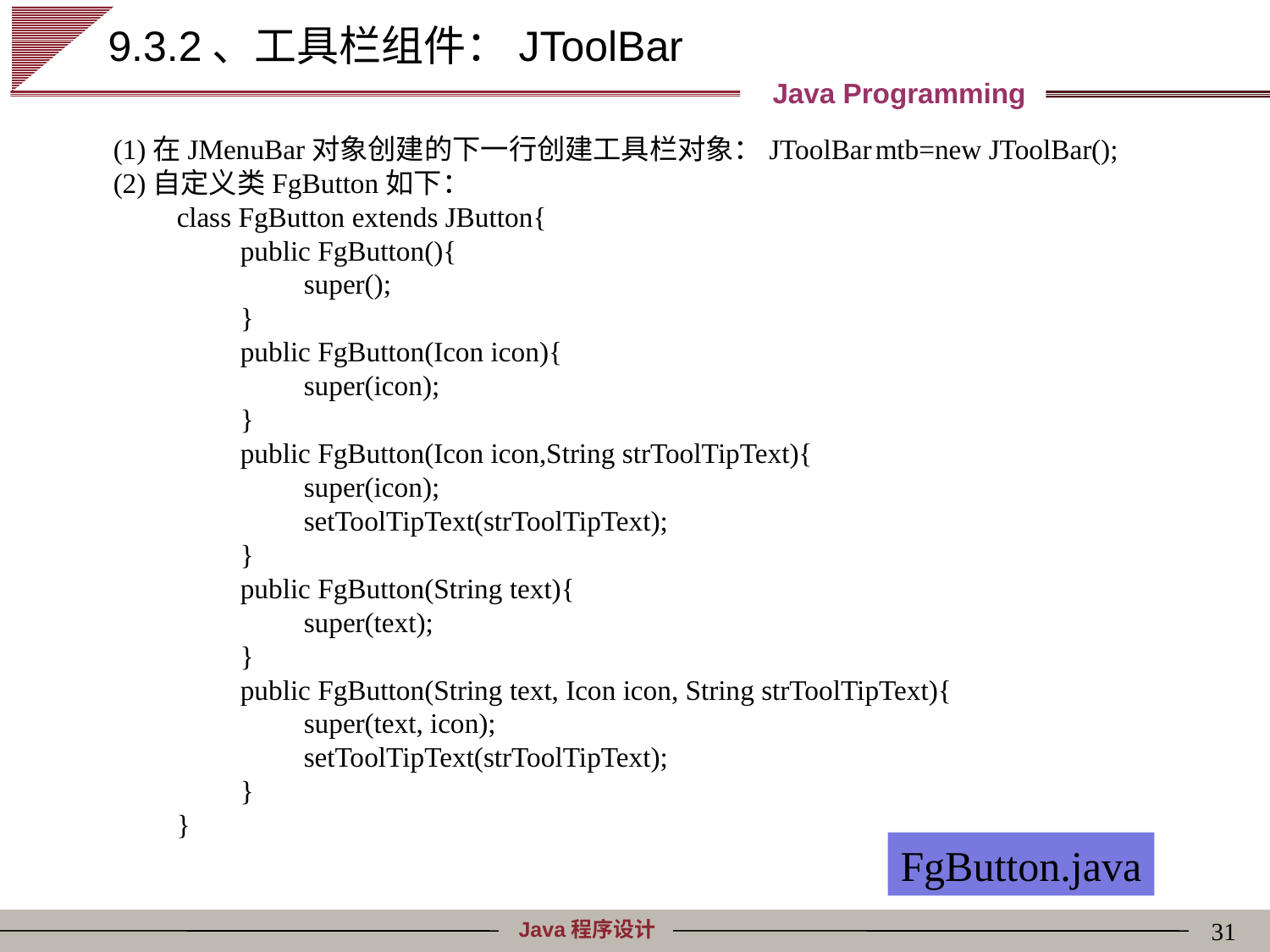

# 9.3.2、工具栏组件：JToolBar
(1)在JMenuBar对象创建的下一行创建工具栏对象：JToolBar	mtb=new JToolBar();
(2)自定义类FgButton如下：
class FgButton extends JButton{
public FgButton(){
super();
}
public FgButton(Icon icon){
super(icon);
}
public FgButton(Icon icon,String strToolTipText){
super(icon);
setToolTipText(strToolTipText);
}
public FgButton(String text){
super(text);
}
public FgButton(String text, Icon icon, String strToolTipText){
super(text, icon);
setToolTipText(strToolTipText);
}
}
FgButton.java